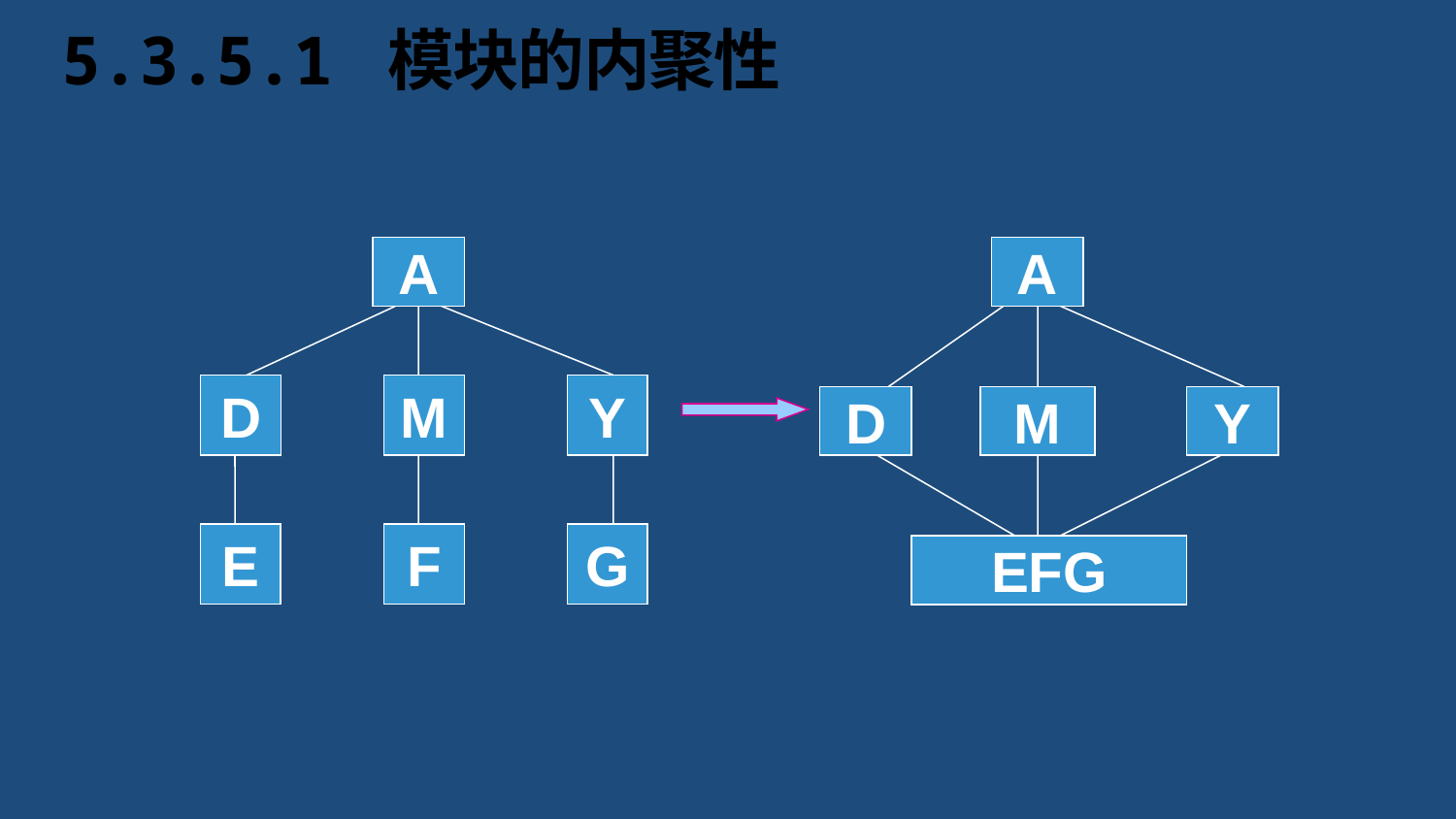

# 5.3.5.1 模块的内聚性
A

D
M
Y

E
F
G
A

D
M
Y

EFG